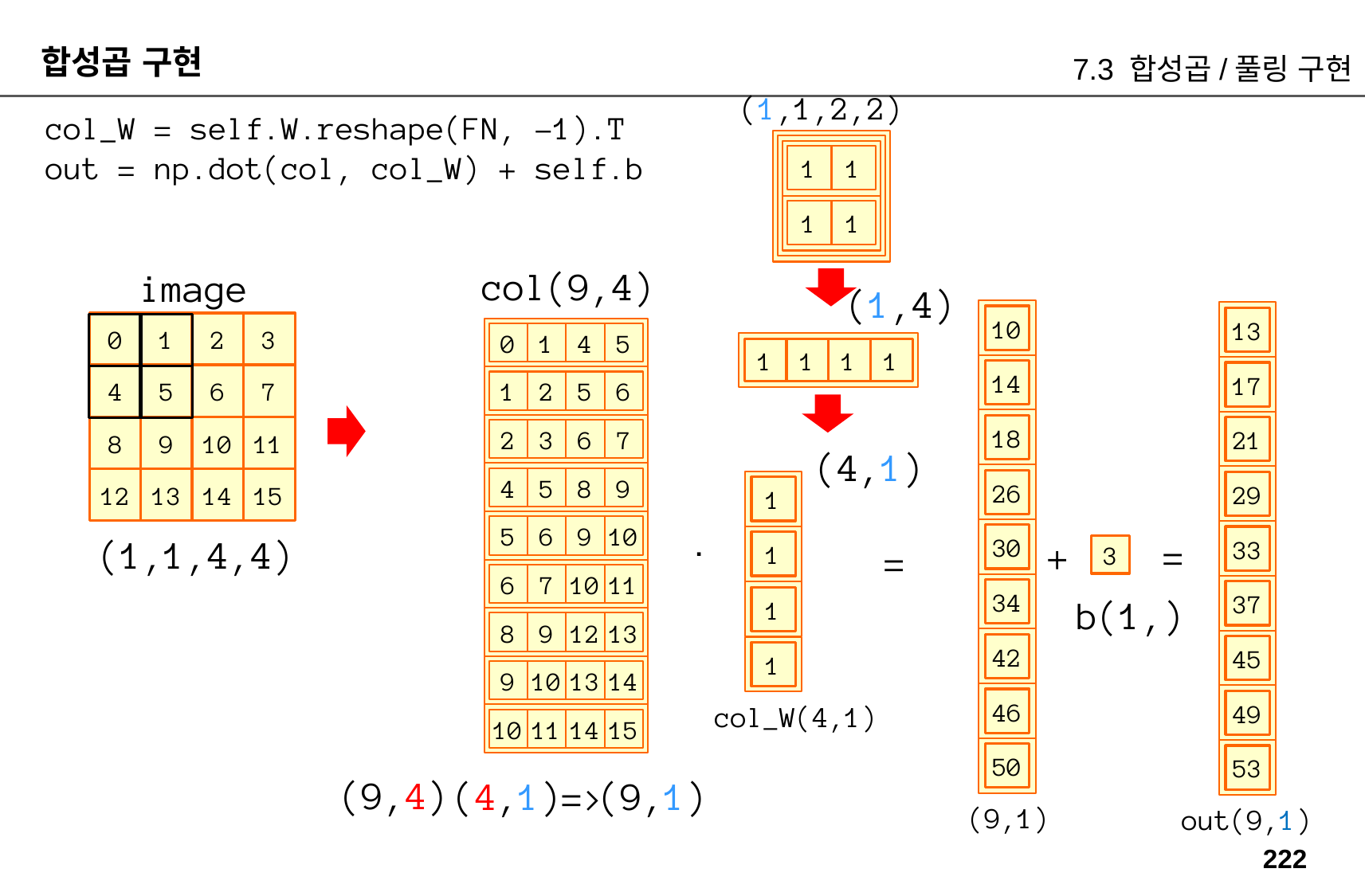

합성곱 구현
7.3 합성곱/풀링 구현
(1,1,2,2)
col_W = self.W.reshape(FN, -1).T
out = np.dot(col, col_W) + self.b

1
1

1
1
col(9,4)
image

(1,4)

10
13
0
1
2
3

0
1
4
5

1
1
1
1

14
17
4
5
6
7

1
2
5
6

18
8
9
10
11
21
2
3
6
7
(4,1)

4
5
8
9
12
13
14
15
26

1
29
.

5
6
9
10

=
(1,1,4,4)
+
30

1
33
=
3

6
7
10
11

34
37

1
b(1,)

8
9
12
13

42
45

1

9
10
13
14

46
49
col_W(4,1)

10
11
14
15

50
53
(9,4)
(4,1)=>
(9,1)
(9,1)
out(9,1)